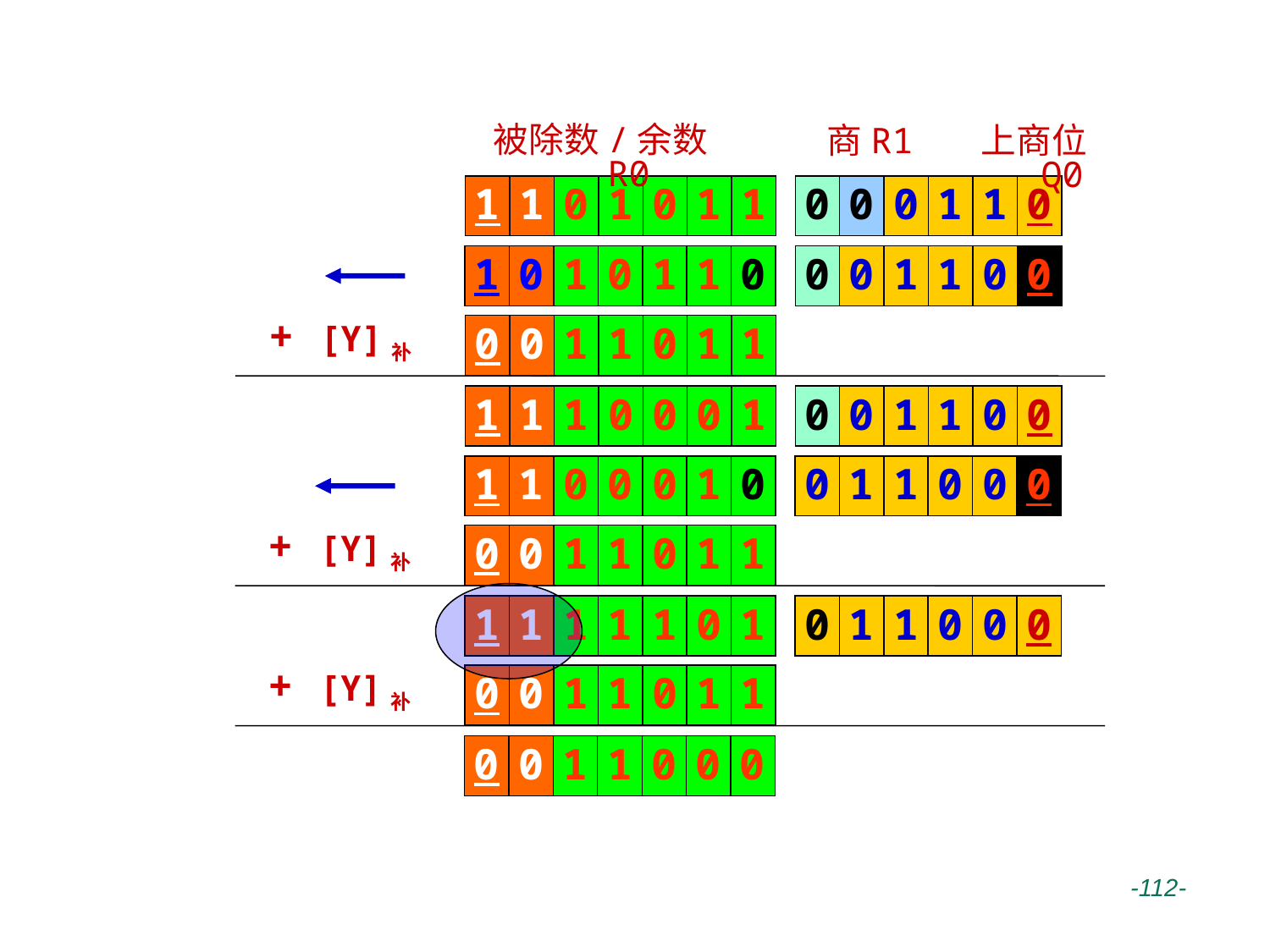

被除数/余数R0
上商位Q0
商R1
1
1
0
1
0
1
1
0
0
0
1
1
0
1
0
1
0
1
1
0
0
0
1
1
0
0

0
0
1
1
0
1
1
+ [Y]补

1
1
1
0
0
0
1
0
0
1
1
0
0
1
1
0
0
0
1
0
0
1
1
0
0
0

0
0
1
1
0
1
1
+ [Y]补

1
1
1
1
1
0
1
0
1
1
0
0
0
0
0
1
1
0
1
1
+ [Y]补

0
0
1
1
0
0
0
 -112-